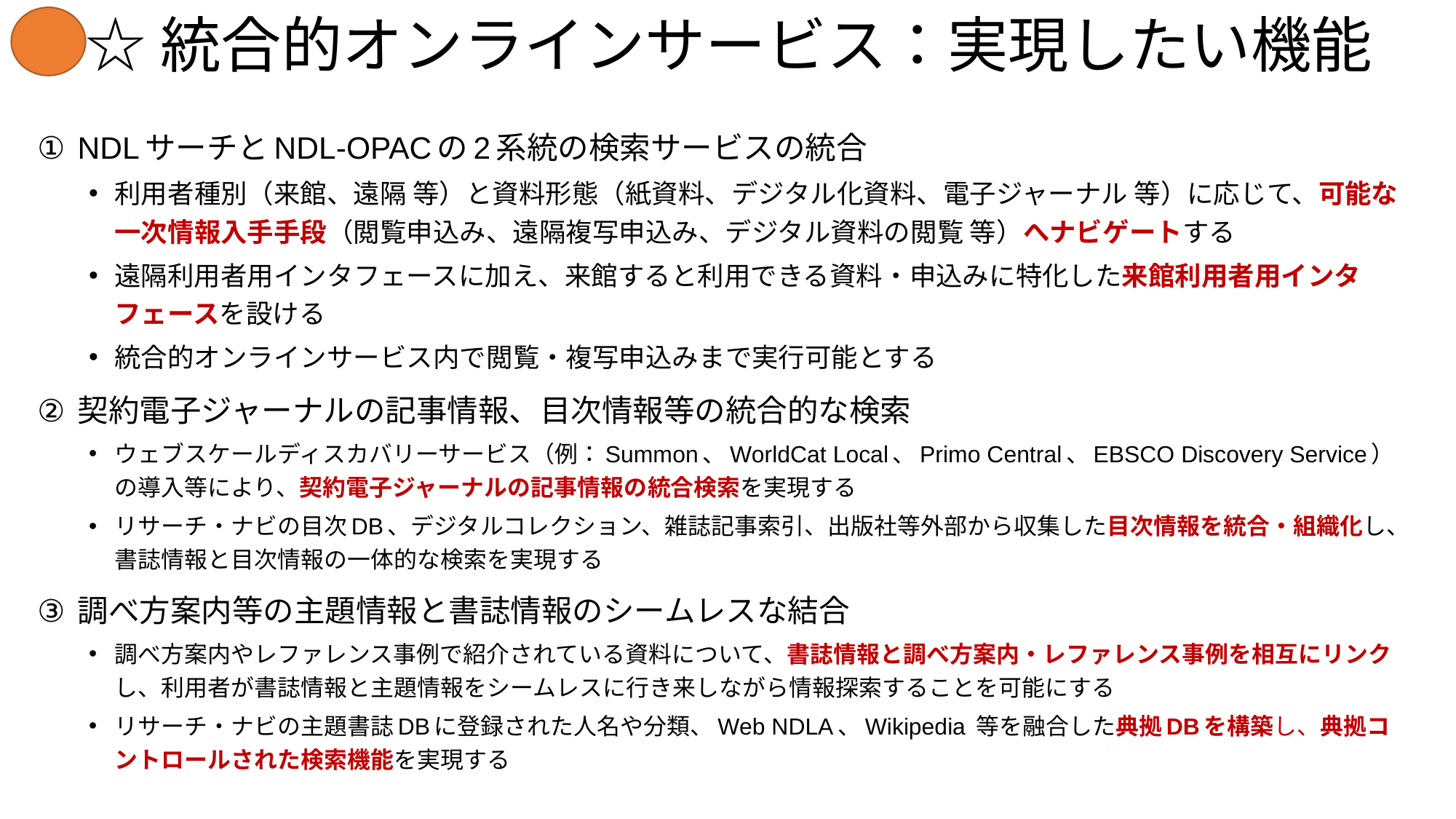

# ☆統合的オンラインサービス：実現したい機能

NDLサーチとNDL-OPACの2系統の検索サービスの統合
利用者種別（来館、遠隔 等）と資料形態（紙資料、デジタル化資料、電子ジャーナル 等）に応じて、可能な一次情報入手手段（閲覧申込み、遠隔複写申込み、デジタル資料の閲覧 等）へナビゲートする
遠隔利用者用インタフェースに加え、来館すると利用できる資料・申込みに特化した来館利用者用インタフェースを設ける
統合的オンラインサービス内で閲覧・複写申込みまで実行可能とする
契約電子ジャーナルの記事情報、目次情報等の統合的な検索
ウェブスケールディスカバリーサービス（例：Summon、WorldCat Local、Primo Central、EBSCO Discovery Service）の導入等により、契約電子ジャーナルの記事情報の統合検索を実現する
リサーチ・ナビの目次DB、デジタルコレクション、雑誌記事索引、出版社等外部から収集した目次情報を統合・組織化し、書誌情報と目次情報の一体的な検索を実現する
調べ方案内等の主題情報と書誌情報のシームレスな結合
調べ方案内やレファレンス事例で紹介されている資料について、書誌情報と調べ方案内・レファレンス事例を相互にリンクし、利用者が書誌情報と主題情報をシームレスに行き来しながら情報探索することを可能にする
リサーチ・ナビの主題書誌DBに登録された人名や分類、Web NDLA、Wikipedia 等を融合した典拠DBを構築し、典拠コントロールされた検索機能を実現する